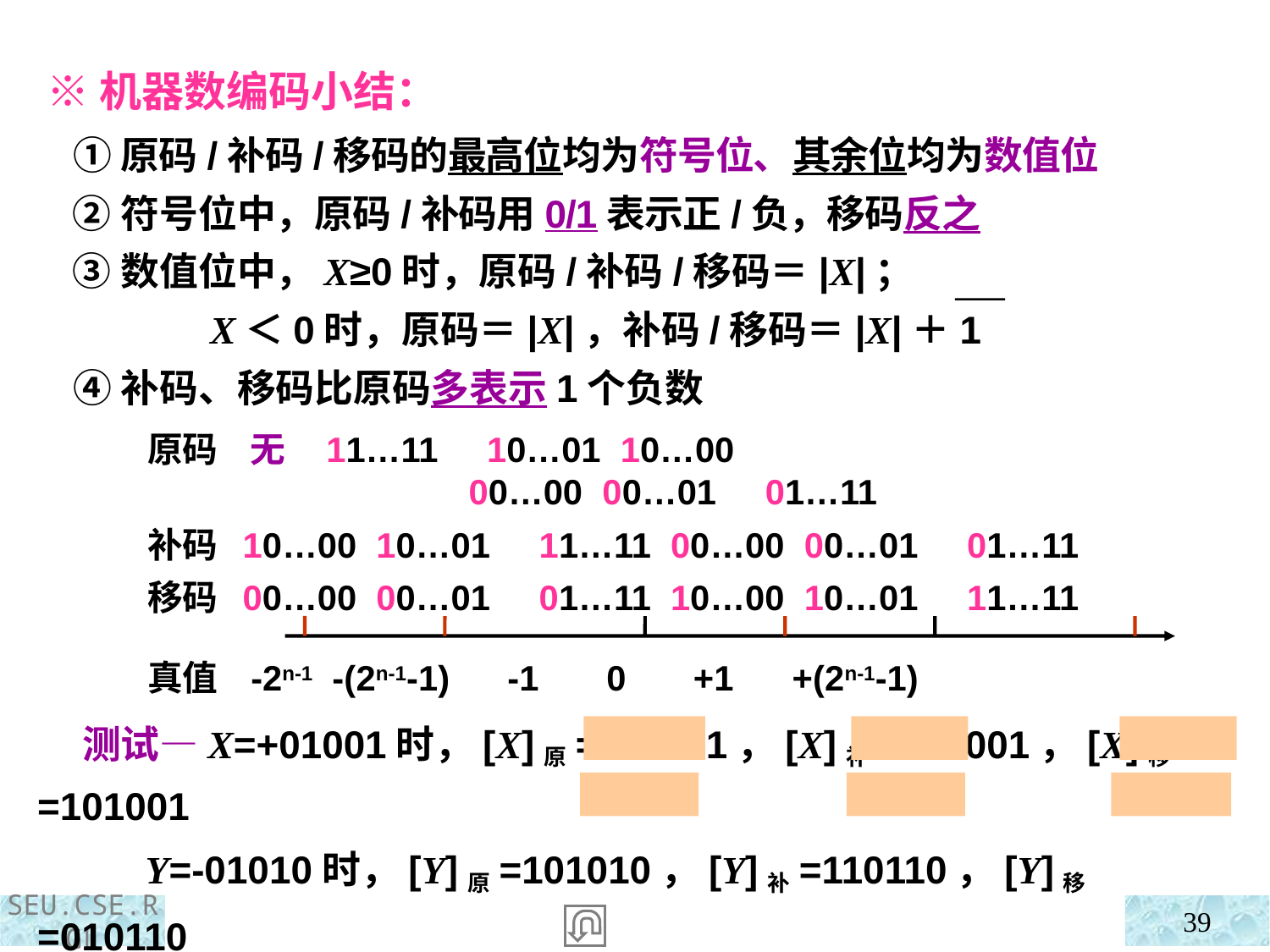

※机器数编码小结：
    ①原码/补码/移码的最高位均为符号位、其余位均为数值位
    ②符号位中，原码/补码用0/1表示正/负，移码反之
    ③数值位中，X≥0时，原码/补码/移码＝|X|；
                X＜0时，原码＝|X|，补码/移码＝|X|＋1
    ④补码、移码比原码多表示1个负数

原码    无    11…11     10…01  10…00
                                 00…00  00…01     01…11
补码  10…00  10…01     11…11  00…00  00…01     01…11
移码  00…00  00…01     01…11  10…00  10…01     11…11
真值   -2n-1  -(2n-1-1)      -1       0       +1      +(2n-1-1)

    测试—X=+01001时，[X]原=001001，[X]补=001001，[X]移=101001
          Y=-01010时，[Y]原=101010，[Y]补=110110，[Y]移=010110

39